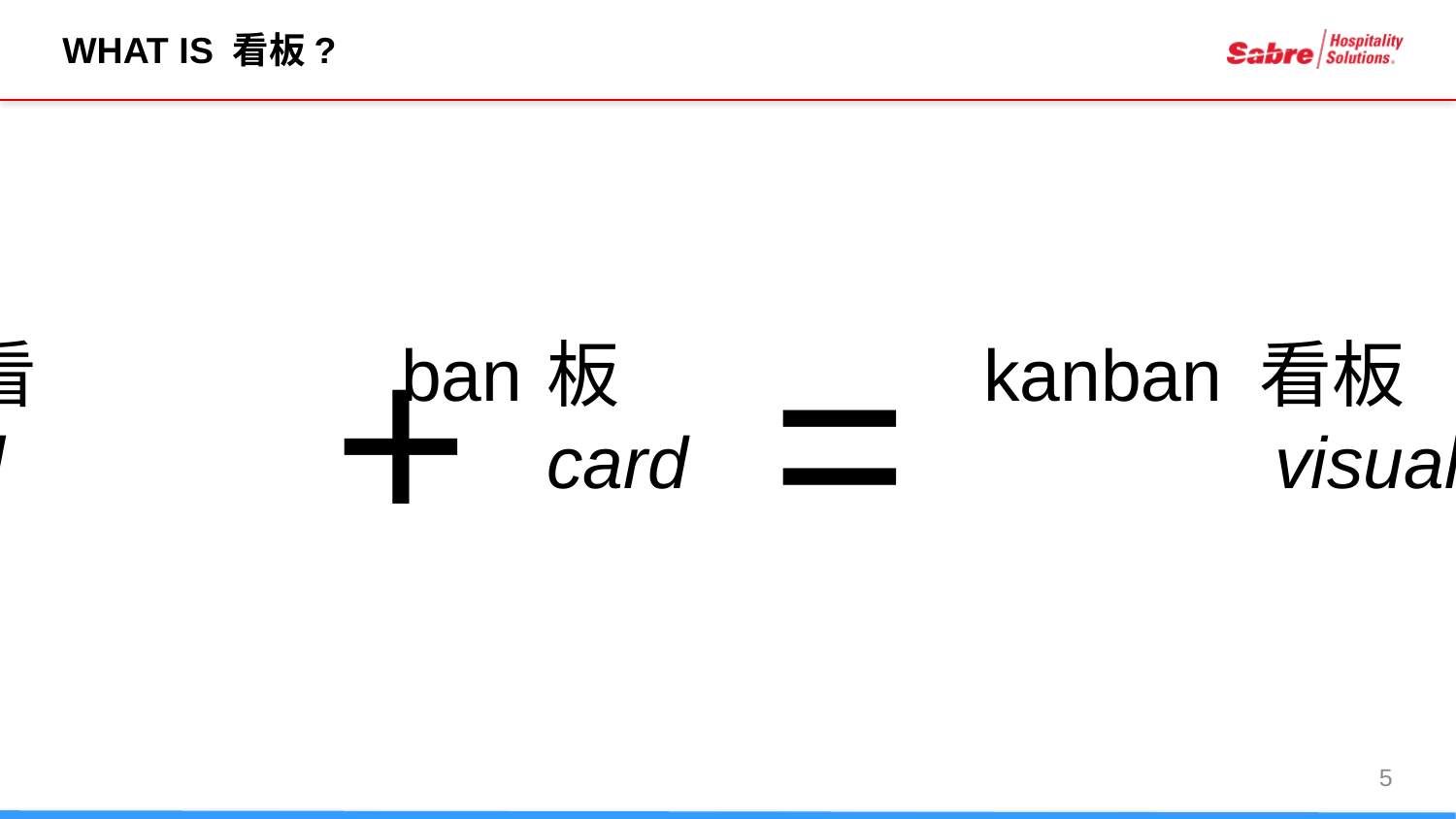

# WHAT IS 看板?
=
+
kan	看 	 		ban	板			kanban 看板
visual				card					visual card

5